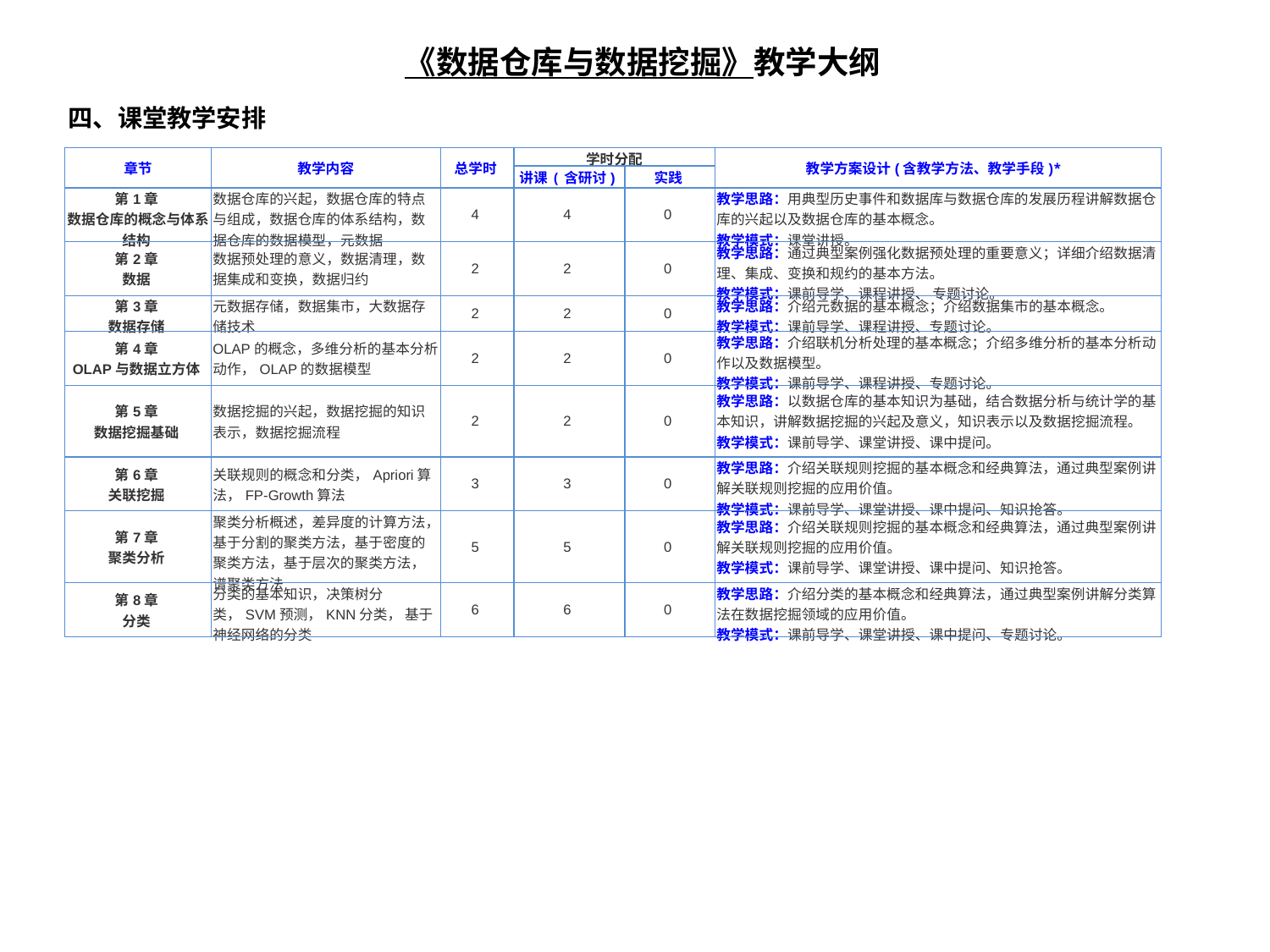

《数据仓库与数据挖掘》教学大纲
四、课堂教学安排
| 章节 | 教学内容 | 总学时 | 学时分配 |  | 教学方案设计(含教学方法、教学手段)\* |
| --- | --- | --- | --- | --- | --- |
|  |  |  | 讲课(含研讨) | 实践 |  |
| 第1章 数据仓库的概念与体系结构 | 数据仓库的兴起，数据仓库的特点与组成，数据仓库的体系结构，数据仓库的数据模型，元数据 | 4 | 4 | 0 | 教学思路：用典型历史事件和数据库与数据仓库的发展历程讲解数据仓库的兴起以及数据仓库的基本概念。 教学模式：课堂讲授。 |
| 第2章 数据 | 数据预处理的意义，数据清理，数据集成和变换，数据归约 | 2 | 2 | 0 | 教学思路：通过典型案例强化数据预处理的重要意义；详细介绍数据清理、集成、变换和规约的基本方法。 教学模式：课前导学、课程讲授、 专题讨论。 |
| 第3章 数据存储 | 元数据存储，数据集市，大数据存储技术 | 2 | 2 | 0 | 教学思路：介绍元数据的基本概念；介绍数据集市的基本概念。 教学模式：课前导学、课程讲授、专题讨论。 |
| 第4章 OLAP与数据立方体 | OLAP的概念，多维分析的基本分析动作，OLAP的数据模型 | 2 | 2 | 0 | 教学思路：介绍联机分析处理的基本概念；介绍多维分析的基本分析动作以及数据模型。 教学模式：课前导学、课程讲授、专题讨论。 |
| 第5章 数据挖掘基础 | 数据挖掘的兴起，数据挖掘的知识表示，数据挖掘流程 | 2 | 2 | 0 | 教学思路：以数据仓库的基本知识为基础，结合数据分析与统计学的基本知识，讲解数据挖掘的兴起及意义，知识表示以及数据挖掘流程。 教学模式：课前导学、课堂讲授、课中提问。 |
| 第6章 关联挖掘 | 关联规则的概念和分类，Apriori算法，FP-Growth算法 | 3 | 3 | 0 | 教学思路：介绍关联规则挖掘的基本概念和经典算法，通过典型案例讲解关联规则挖掘的应用价值。 教学模式：课前导学、课堂讲授、课中提问、知识抢答。 |
| 第7章 聚类分析 | 聚类分析概述，差异度的计算方法，基于分割的聚类方法，基于密度的聚类方法，基于层次的聚类方法，谱聚类方法 | 5 | 5 | 0 | 教学思路：介绍关联规则挖掘的基本概念和经典算法，通过典型案例讲解关联规则挖掘的应用价值。 教学模式：课前导学、课堂讲授、课中提问、知识抢答。 |
| 第8章 分类 | 分类的基本知识，决策树分类，SVM预测，KNN分类， 基于神经网络的分类 | 6 | 6 | 0 | 教学思路：介绍分类的基本概念和经典算法，通过典型案例讲解分类算法在数据挖掘领域的应用价值。 教学模式：课前导学、课堂讲授、课中提问、专题讨论。 |